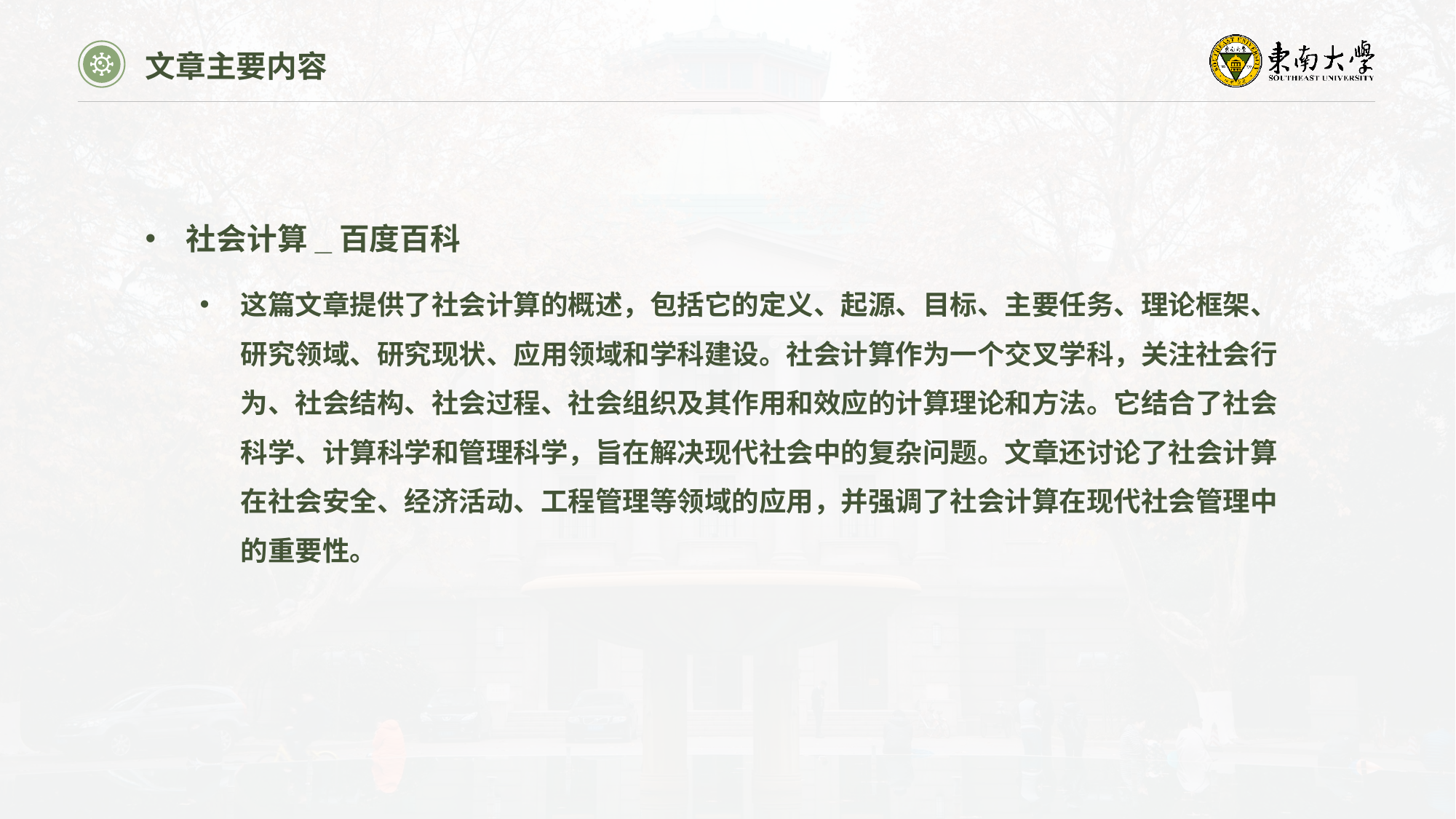

文章主要内容
社会计算_百度百科
这篇文章提供了社会计算的概述，包括它的定义、起源、目标、主要任务、理论框架、研究领域、研究现状、应用领域和学科建设。社会计算作为一个交叉学科，关注社会行为、社会结构、社会过程、社会组织及其作用和效应的计算理论和方法。它结合了社会科学、计算科学和管理科学，旨在解决现代社会中的复杂问题。文章还讨论了社会计算在社会安全、经济活动、工程管理等领域的应用，并强调了社会计算在现代社会管理中的重要性。